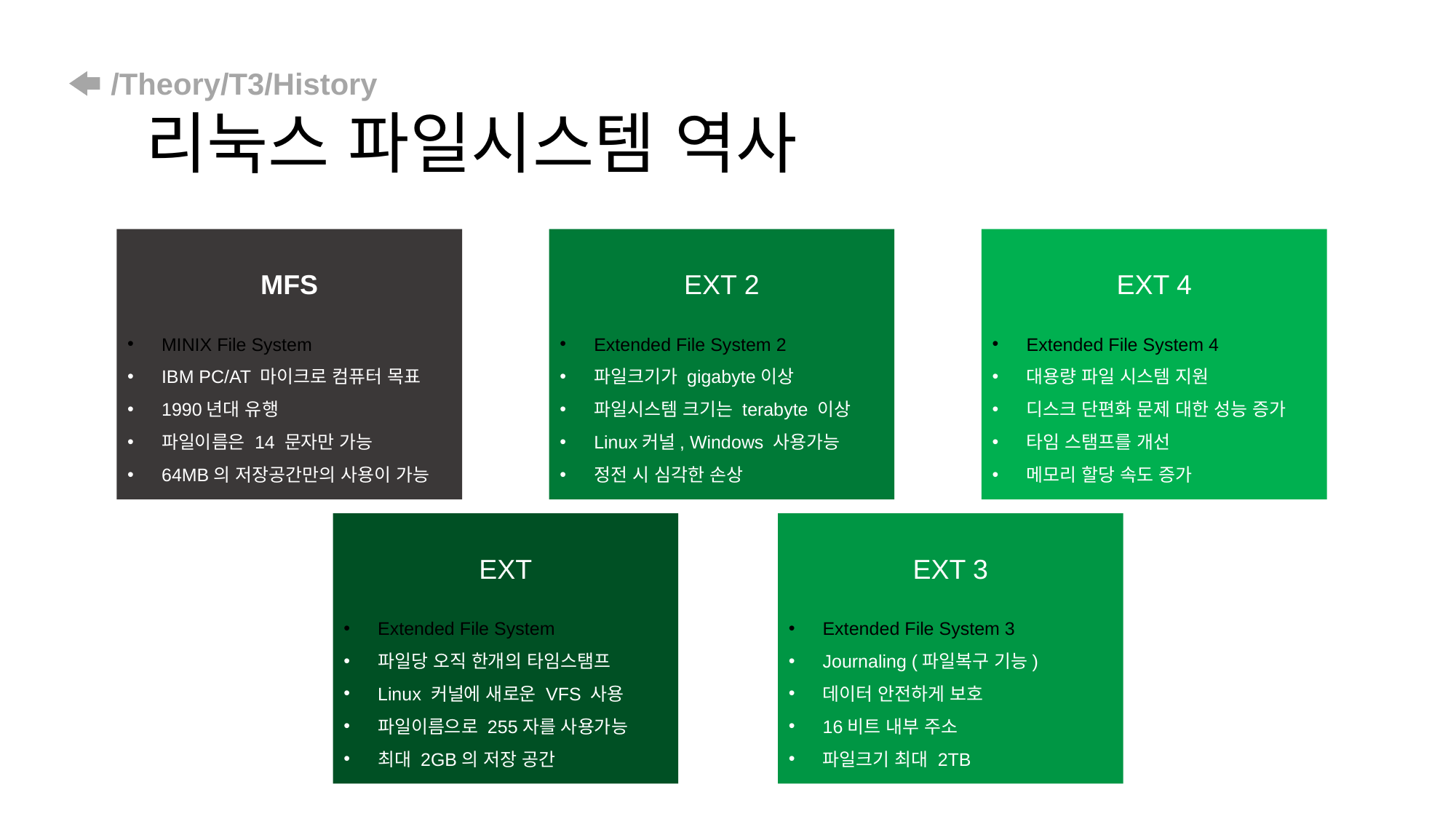

# /Theory/T3/History 리눅스 파일시스템 역사

MFS

MINIX File System
IBM PC/AT 마이크로 컴퓨터 목표
1990년대 유행
파일이름은 14 문자만 가능
64MB의 저장공간만의 사용이 가능

EXT 2

Extended File System 2
파일크기가 gigabyte이상
파일시스템 크기는 terabyte 이상
Linux커널, Windows 사용가능
정전 시 심각한 손상

EXT 4

Extended File System 4
대용량 파일 시스템 지원
디스크 단편화 문제 대한 성능 증가
타임 스탬프를 개선
메모리 할당 속도 증가

EXT

Extended File System
파일당 오직 한개의 타임스탬프
Linux 커널에 새로운 VFS 사용
파일이름으로 255자를 사용가능
최대 2GB의 저장 공간

EXT 3

Extended File System 3
Journaling (파일복구 기능)
데이터 안전하게 보호
16비트 내부 주소
파일크기 최대 2TB